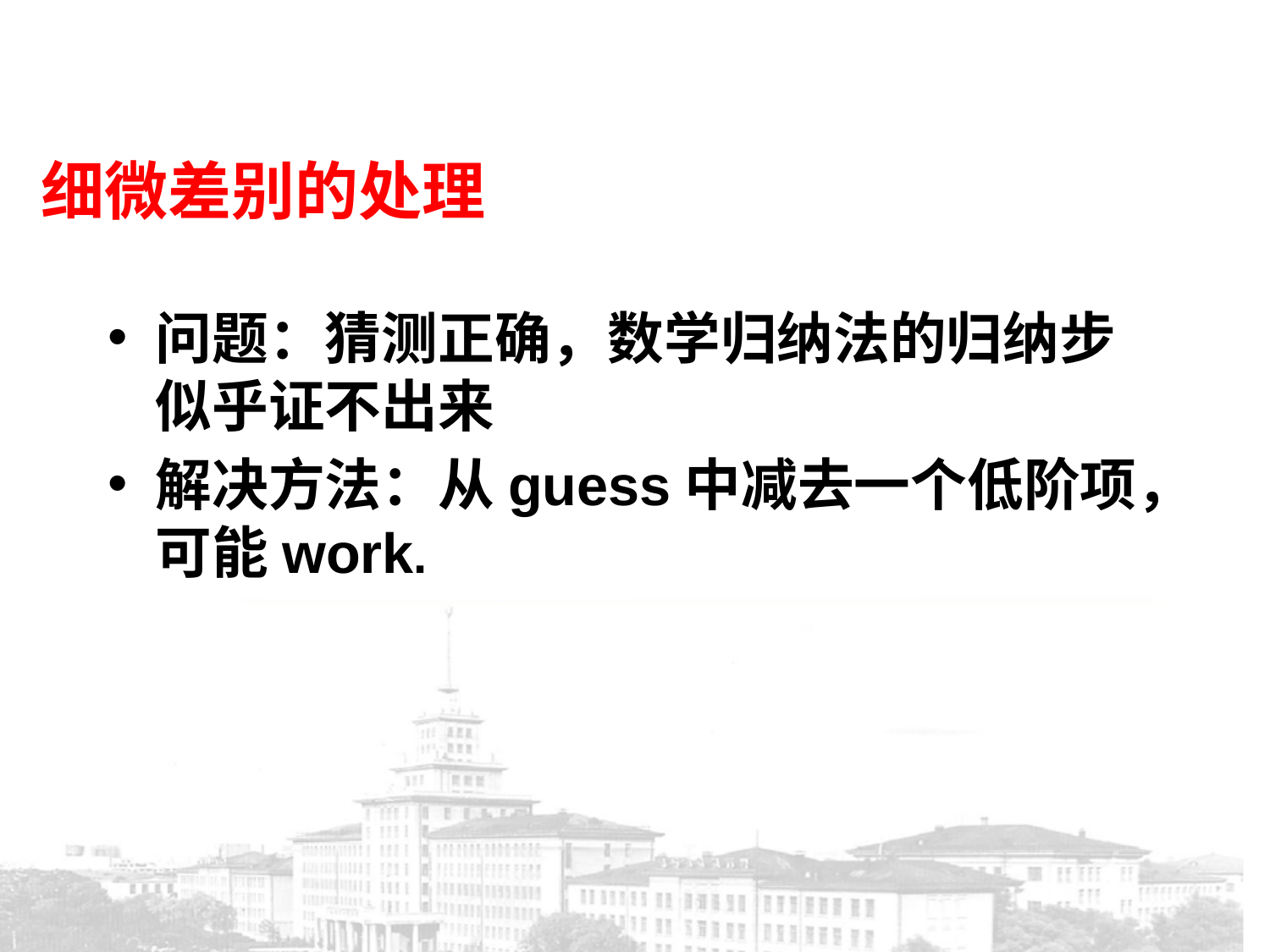

细微差别的处理
问题：猜测正确，数学归纳法的归纳步 似乎证不出来
解决方法：从guess中减去一个低阶项，可能work.